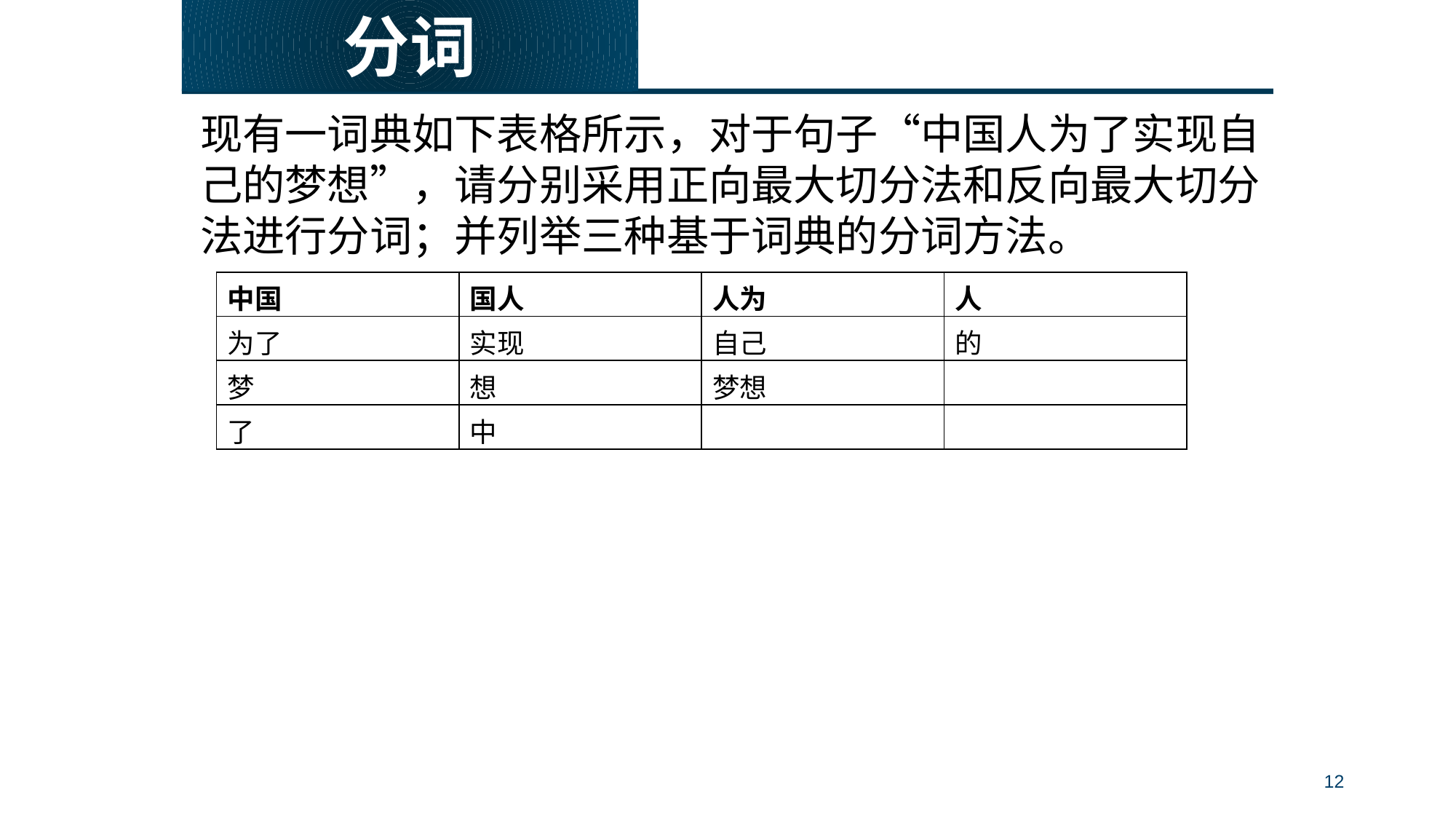

分词

现有一词典如下表格所示，对于句子“中国人为了实现自己的梦想”，请分别采用正向最大切分法和反向最大切分法进行分词；并列举三种基于词典的分词方法。

| 中国 | 国人 | 人为 | 人 |
| --- | --- | --- | --- |
| 为了 | 实现 | 自己 | 的 |
| 梦 | 想 | 梦想 |  |
| 了 | 中 |  |  |
12